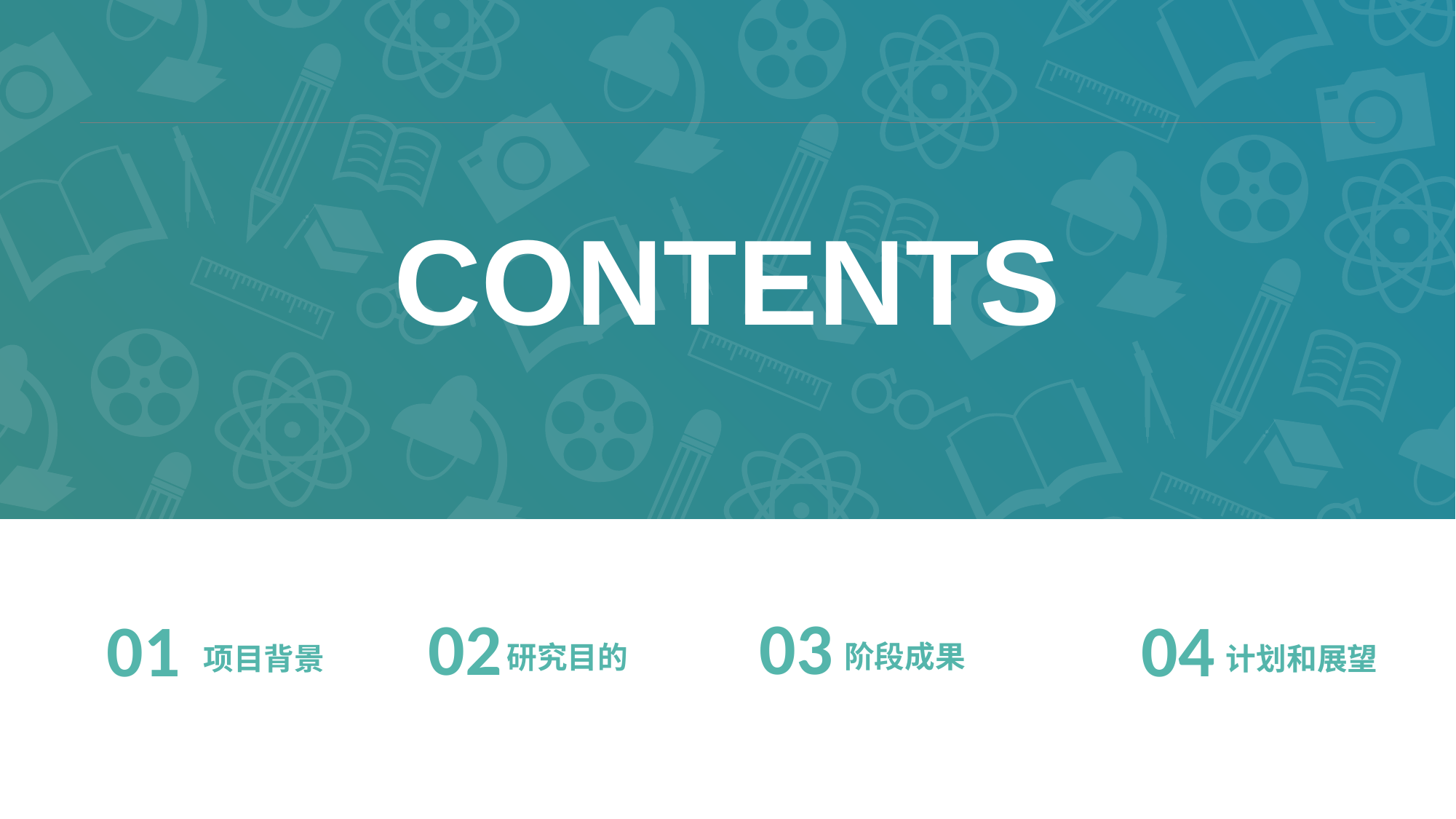

CONTENTS
03
阶段成果
02
研究目的
01
项目背景
04
计划和展望